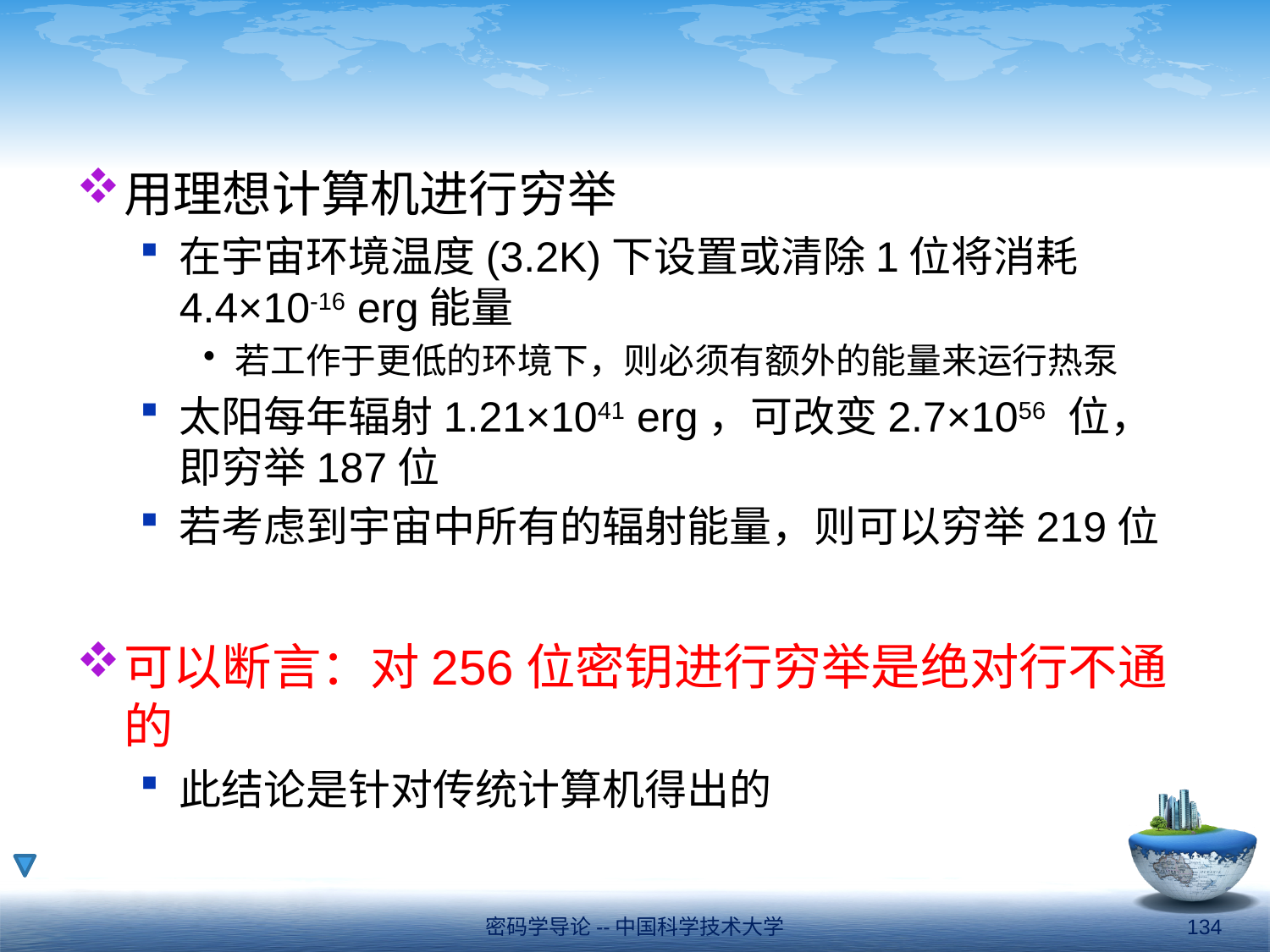

#
用理想计算机进行穷举
在宇宙环境温度(3.2K)下设置或清除1位将消耗4.4×10-16 erg能量
若工作于更低的环境下，则必须有额外的能量来运行热泵
太阳每年辐射1.21×1041 erg，可改变2.7×1056 位，即穷举187位
若考虑到宇宙中所有的辐射能量，则可以穷举219位

可以断言：对256位密钥进行穷举是绝对行不通的
此结论是针对传统计算机得出的

密码学导论--中国科学技术大学
134